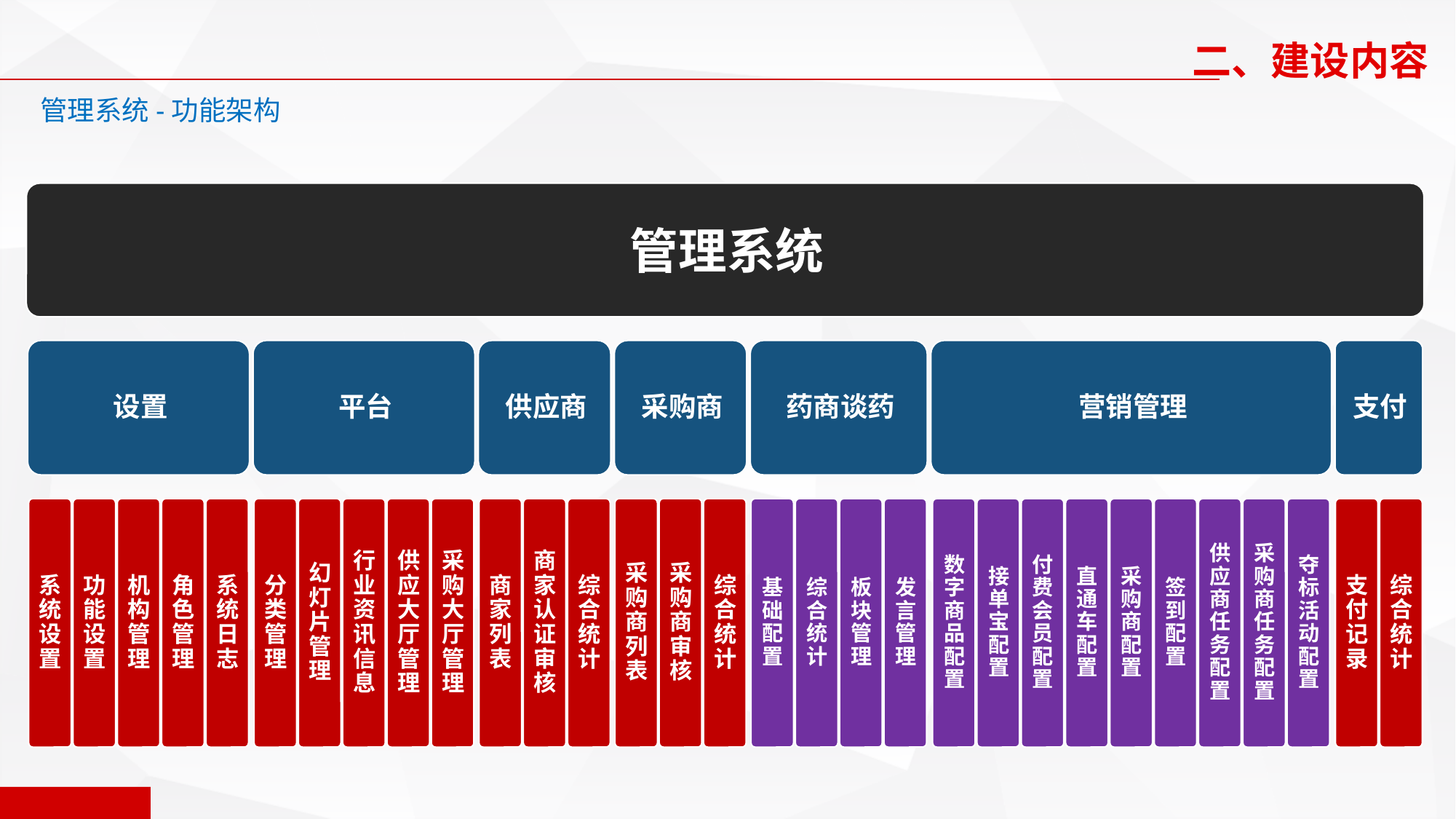

二、建设内容
管理系统-功能架构
管理系统
设置
系统设置
功能设置
机构管理
角色管理
系统日志
平台
分类管理
幻灯片管理
行业资讯信息
供应大厅管理
采购大厅管理
供应商
商家列表
商家认证审核
综合统计
采购商
采购商列表
采购商审核
综合统计
药商谈药
基础配置
综合统计
板块管理
发言管理
营销管理
数字商品配置
接单宝配置
付费会员配置
直通车配置
采购商配置
签到配置
供应商任务配置
采购商任务配置
夺标活动配置
支付
支付记录
综合统计
功能架构图